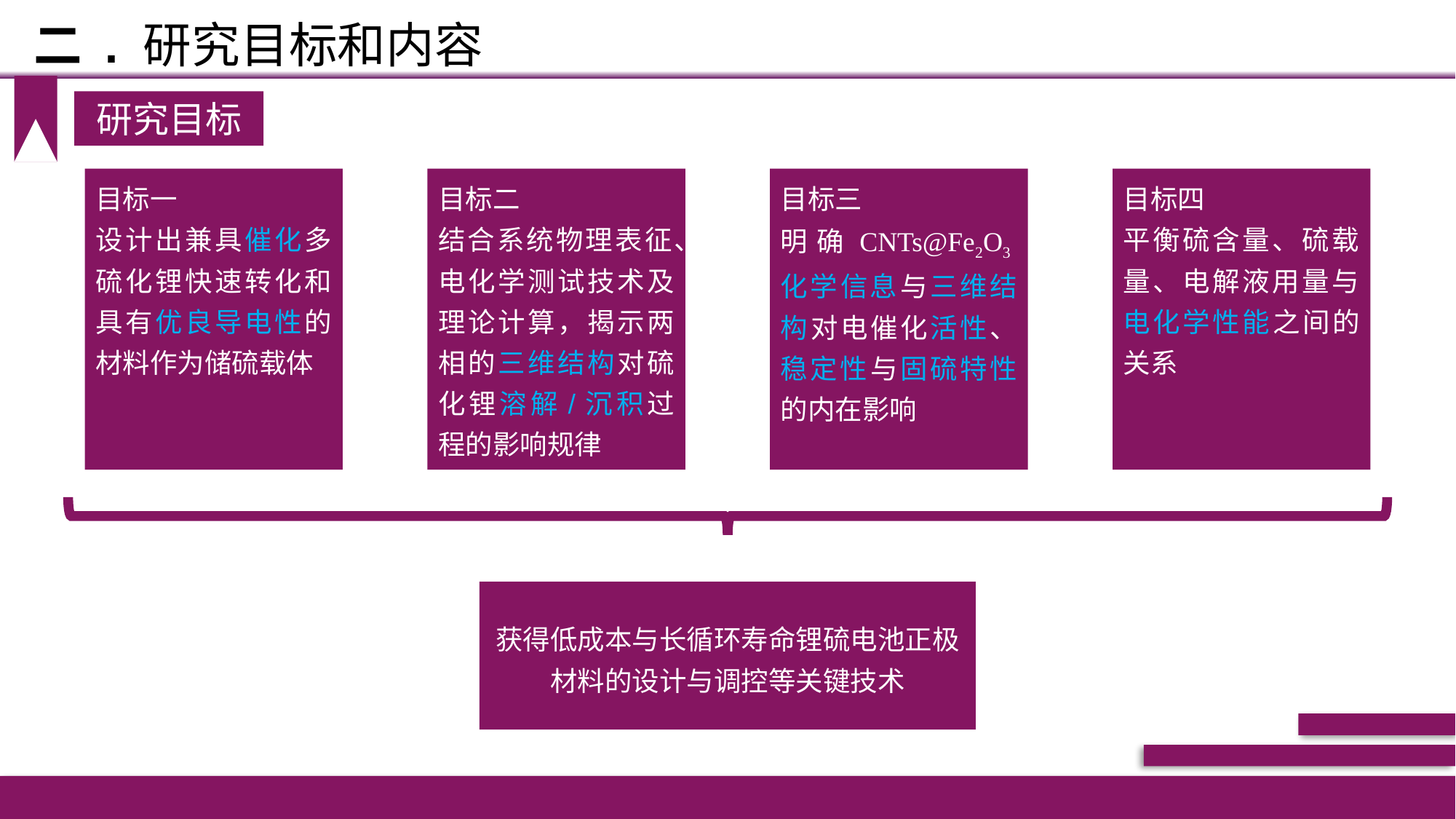

# 二 . 研究目标和内容

研究目标
目标一
设计出兼具催化多硫化锂快速转化和具有优良导电性的材料作为储硫载体
目标二
结合系统物理表征、电化学测试技术及理论计算，揭示两相的三维结构对硫化锂溶解/沉积过程的影响规律
目标三
明确CNTs@Fe2O3化学信息与三维结构对电催化活性、稳定性与固硫特性的内在影响
目标四
平衡硫含量、硫载量、电解液用量与电化学性能之间的关系
获得低成本与长循环寿命锂硫电池正极材料的设计与调控等关键技术